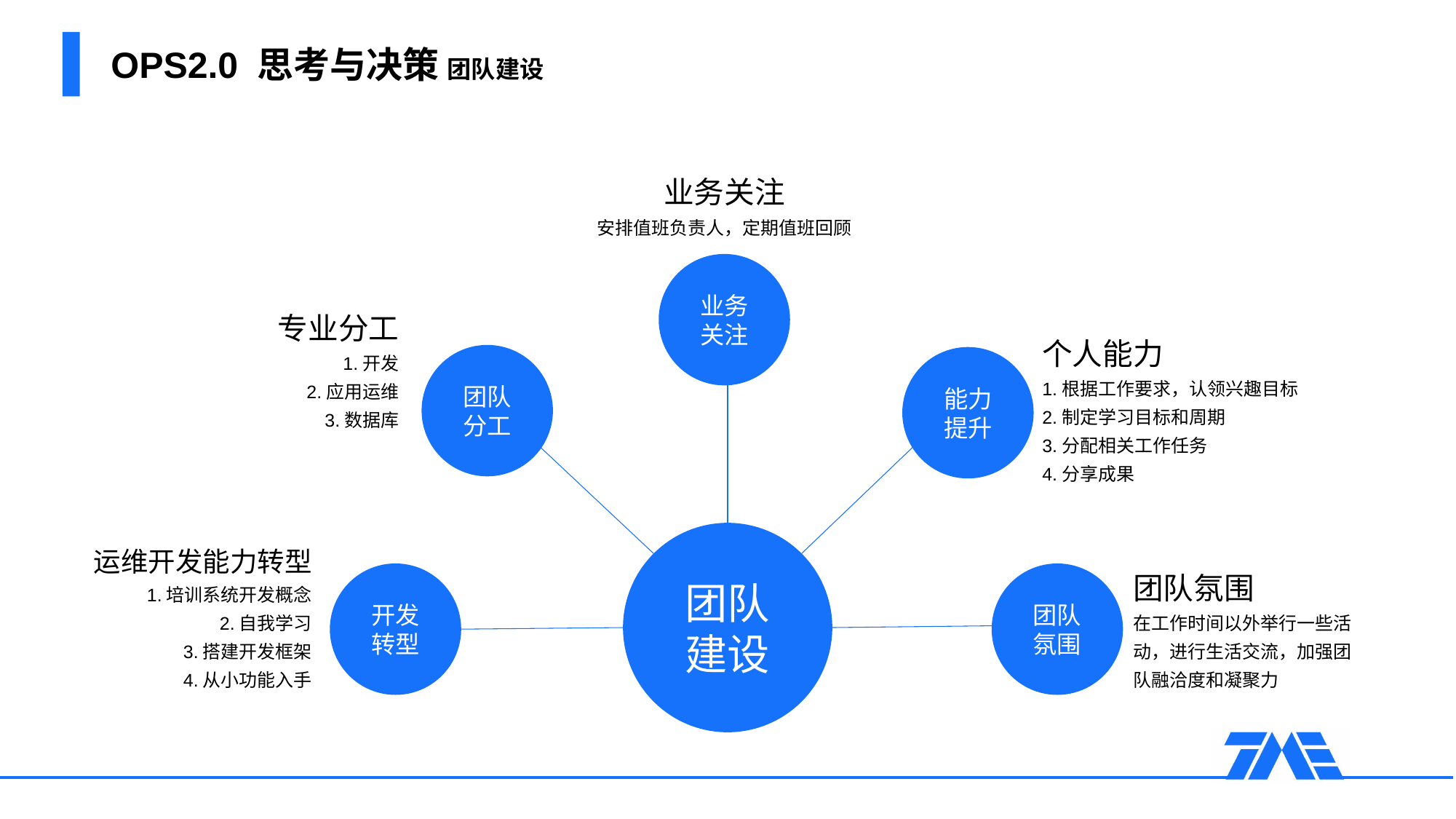

# OPS2.0 思考与决策 团队建设
业务关注
安排值班负责人，定期值班回顾
业务关注
专业分工
1.开发
2.应用运维
3.数据库
个人能力
1.根据工作要求，认领兴趣目标
2.制定学习目标和周期
3.分配相关工作任务
4.分享成果
团队分工
能力提升
团队建设
运维开发能力转型
1.培训系统开发概念
2.自我学习
3.搭建开发框架
4.从小功能入手
团队氛围
在工作时间以外举行一些活动，进行生活交流，加强团队融洽度和凝聚力
开发转型
团队氛围